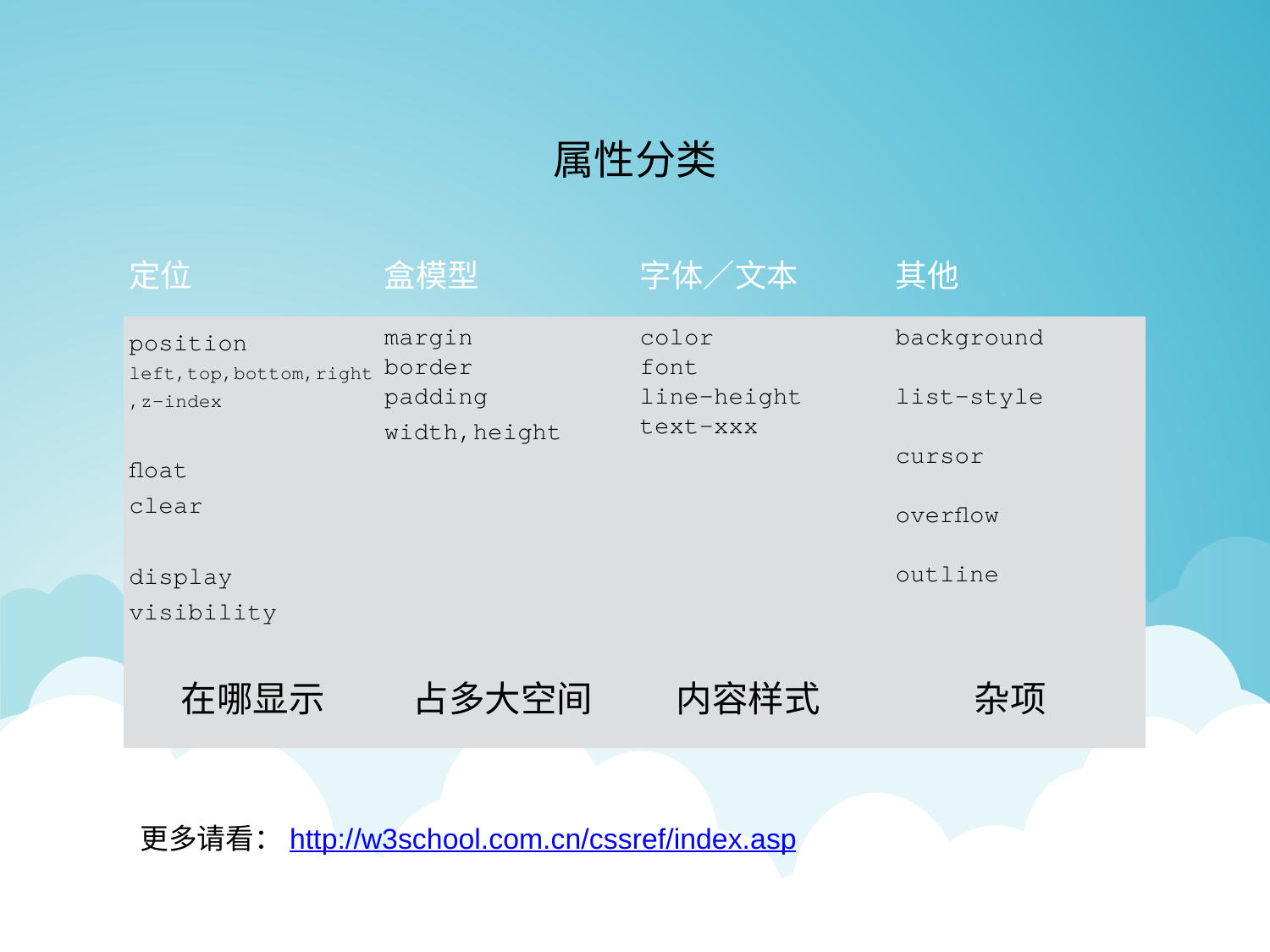

属性分类
| 定位 | 盒模型 | 字体／文本 | 其他 |
| --- | --- | --- | --- |
| position left,top,bottom,right,z-index float clear display visibility | margin border padding width,height | color font line-height text-xxx | background list-style cursor overflow outline |
在哪显示
占多大空间
内容样式
杂项
更多请看：http://w3school.com.cn/cssref/index.asp